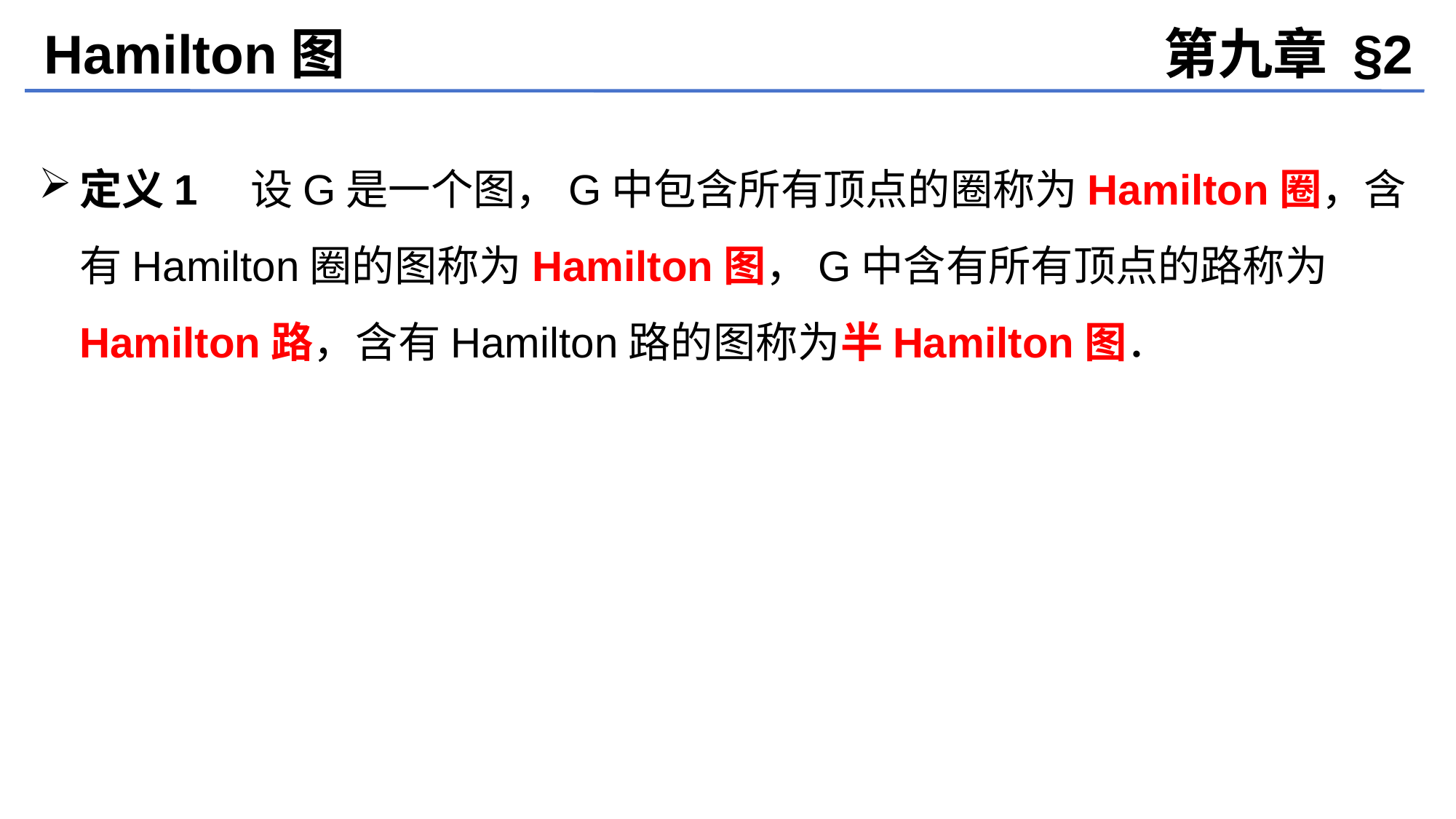

Hamilton图
第九章 §2
定义1　设G是一个图，G中包含所有顶点的圈称为Hamilton圈，含有Hamilton圈的图称为Hamilton图，G中含有所有顶点的路称为Hamilton路，含有Hamilton路的图称为半Hamilton图．